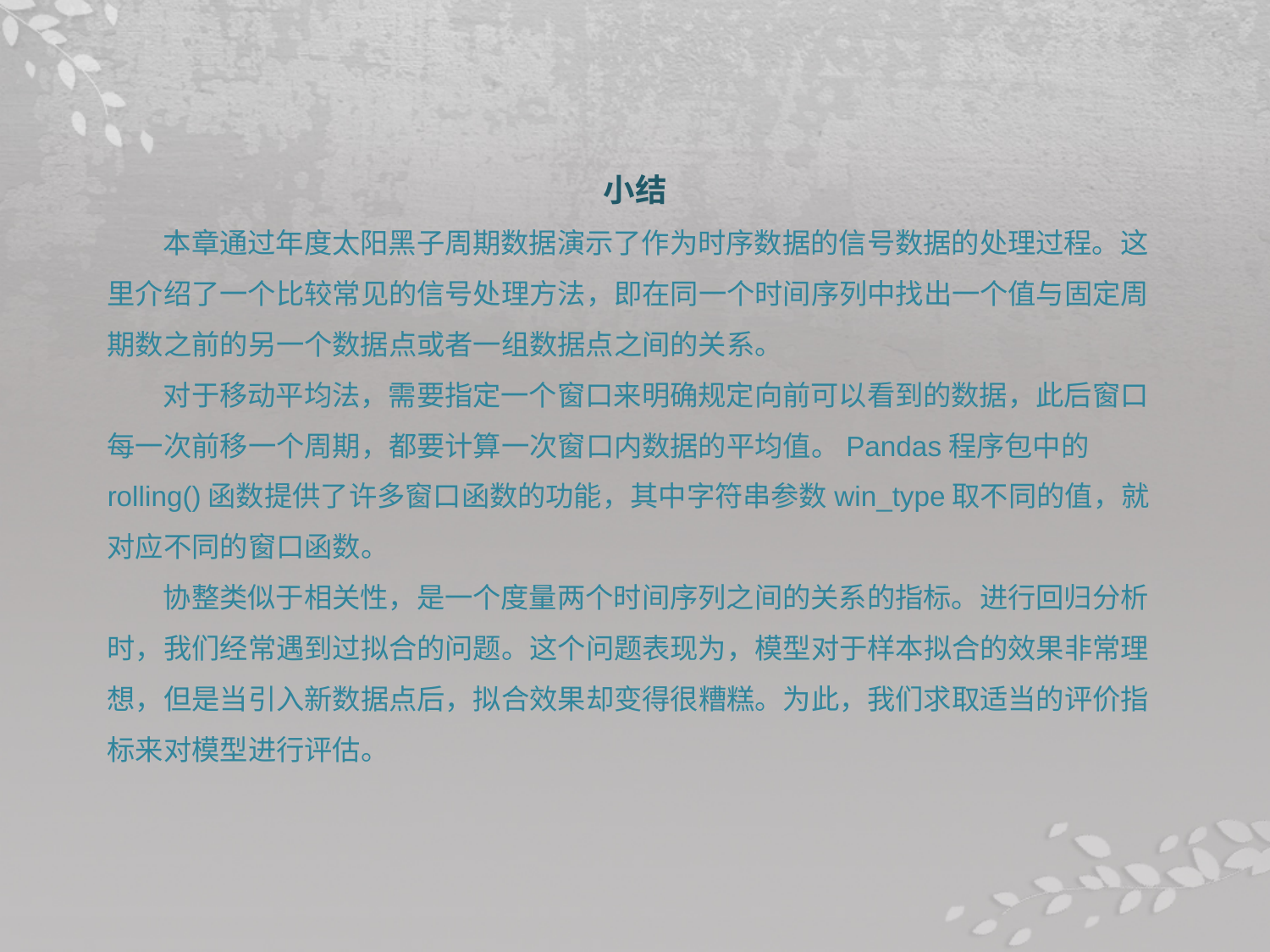

小结
本章通过年度太阳黑子周期数据演示了作为时序数据的信号数据的处理过程。这里介绍了一个比较常见的信号处理方法，即在同一个时间序列中找出一个值与固定周期数之前的另一个数据点或者一组数据点之间的关系。
对于移动平均法，需要指定一个窗口来明确规定向前可以看到的数据，此后窗口每一次前移一个周期，都要计算一次窗口内数据的平均值。Pandas程序包中的rolling()函数提供了许多窗口函数的功能，其中字符串参数win_type取不同的值，就对应不同的窗口函数。
协整类似于相关性，是一个度量两个时间序列之间的关系的指标。进行回归分析时，我们经常遇到过拟合的问题。这个问题表现为，模型对于样本拟合的效果非常理想，但是当引入新数据点后，拟合效果却变得很糟糕。为此，我们求取适当的评价指标来对模型进行评估。